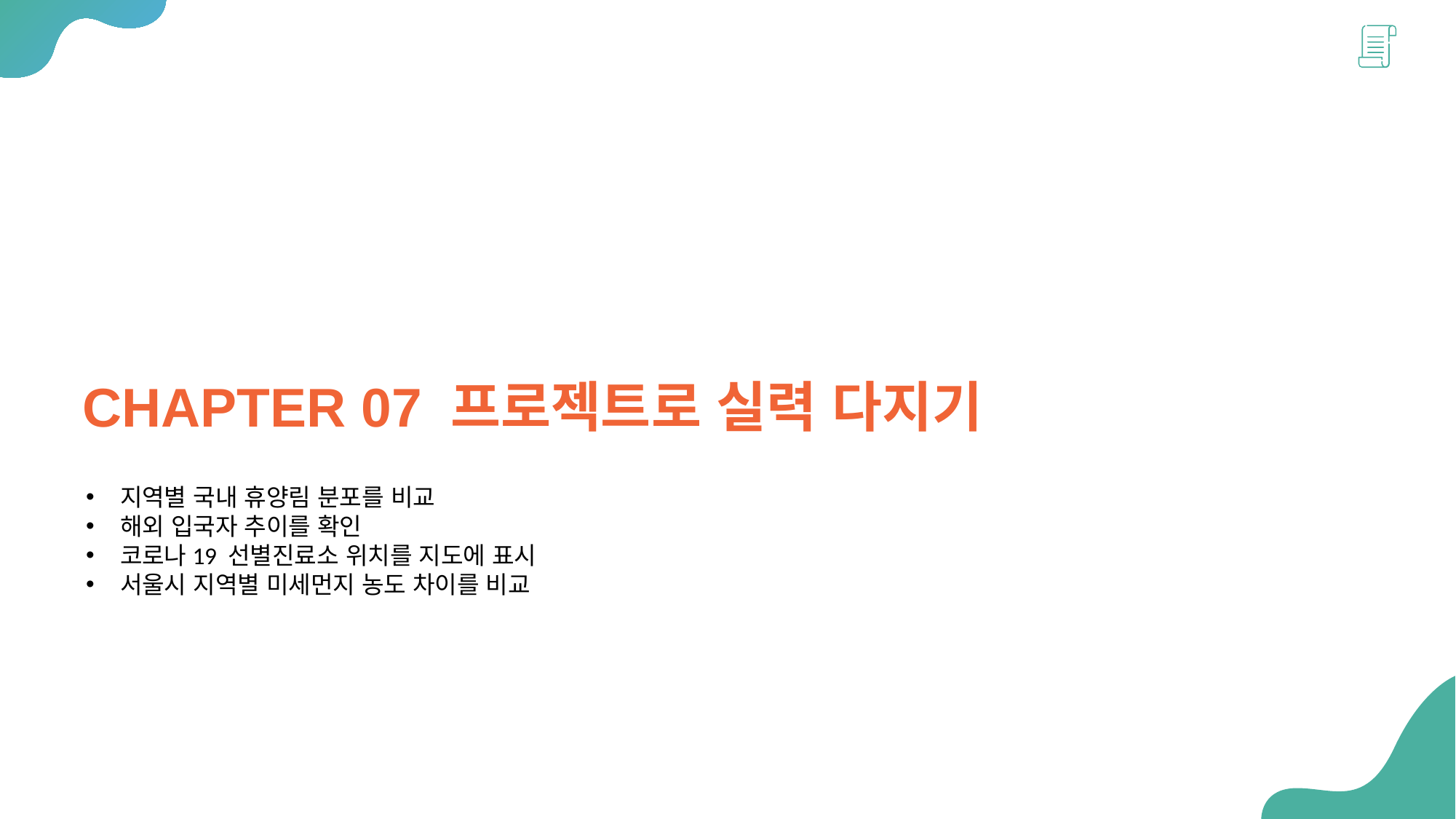

CHAPTER 07 프로젝트로 실력 다지기
지역별 국내 휴양림 분포를 비교
해외 입국자 추이를 확인
코로나19 선별진료소 위치를 지도에 표시
서울시 지역별 미세먼지 농도 차이를 비교